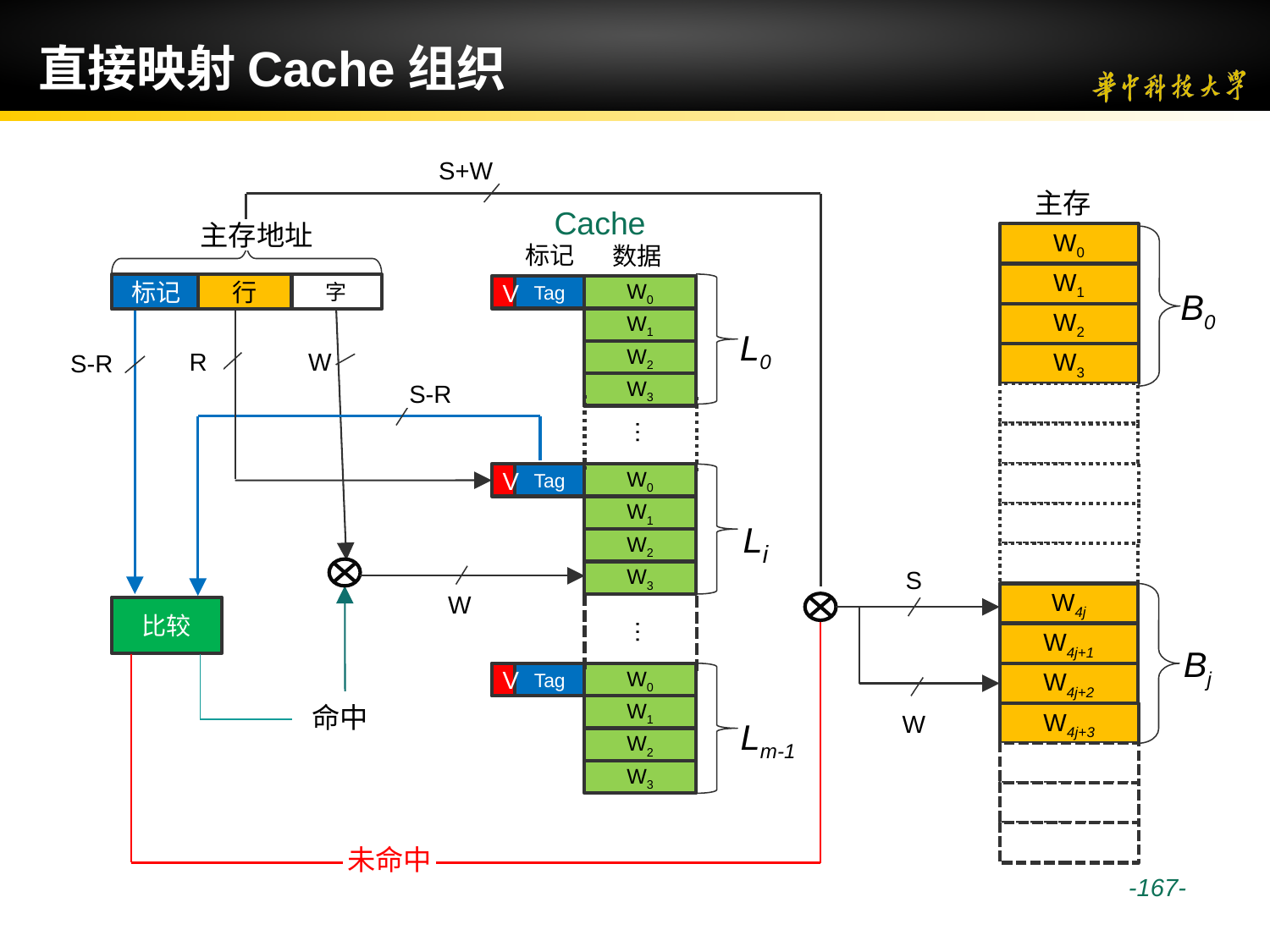

# 直接映射Cache组织
S+W
主存
W0
W1
W2
W3

W4j
W4j+1
W4j+2
W4j+3

B0

Bj
Cache

主存地址
标记
行
字
标记
数据

L0
W0
W1
W2
W3
…

Li
W0
W1
W2
W3
…
W0

Lm-1
W1
W2
W3
V
Tag
S-R
R
W
S-R
V
Tag

S
W
W
命中

比较
V
Tag
未命中
 -167-